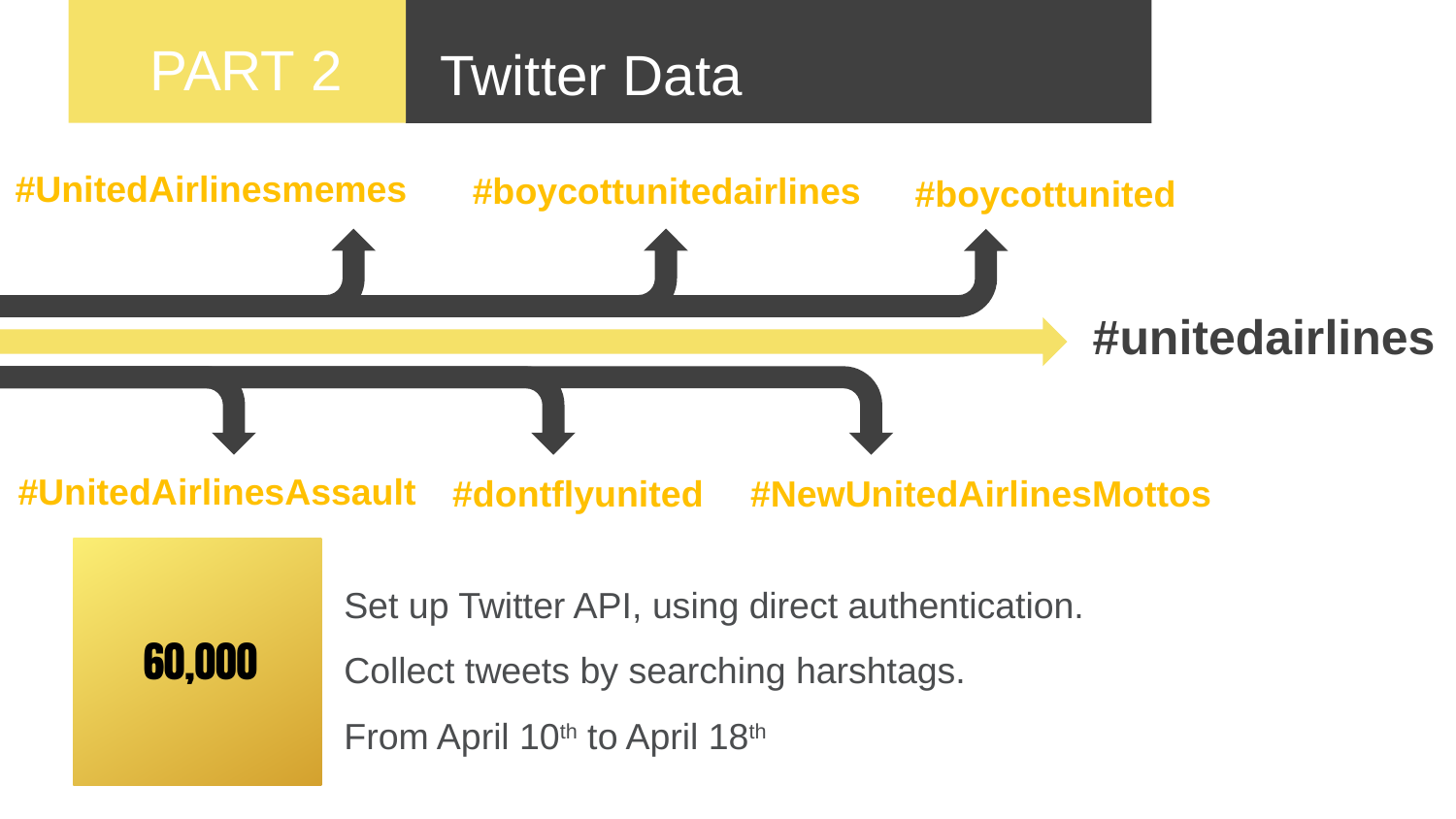

PART 2
PART 1
Twitter Data
请输入你的标题

#UnitedAirlinesmemes
#boycottunitedairlines
#boycottunited

#unitedairlines

#UnitedAirlinesAssault
#dontflyunited
#NewUnitedAirlinesMottos

60,000
Set up Twitter API, using direct authentication.
Collect tweets by searching harshtags.
From April 10th to April 18th